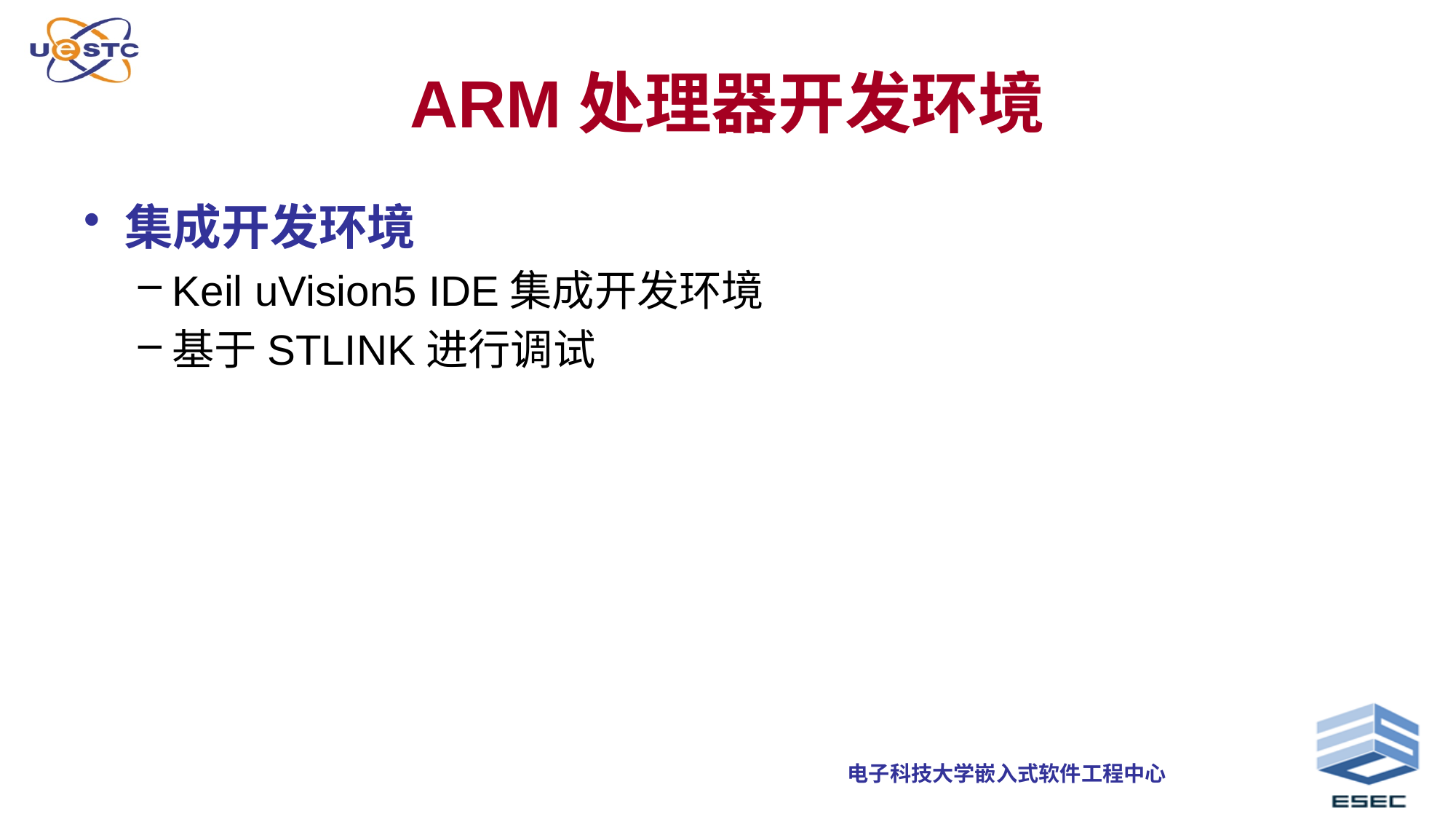

# ARM处理器开发环境
集成开发环境
Keil uVision5 IDE集成开发环境
基于STLINK进行调试